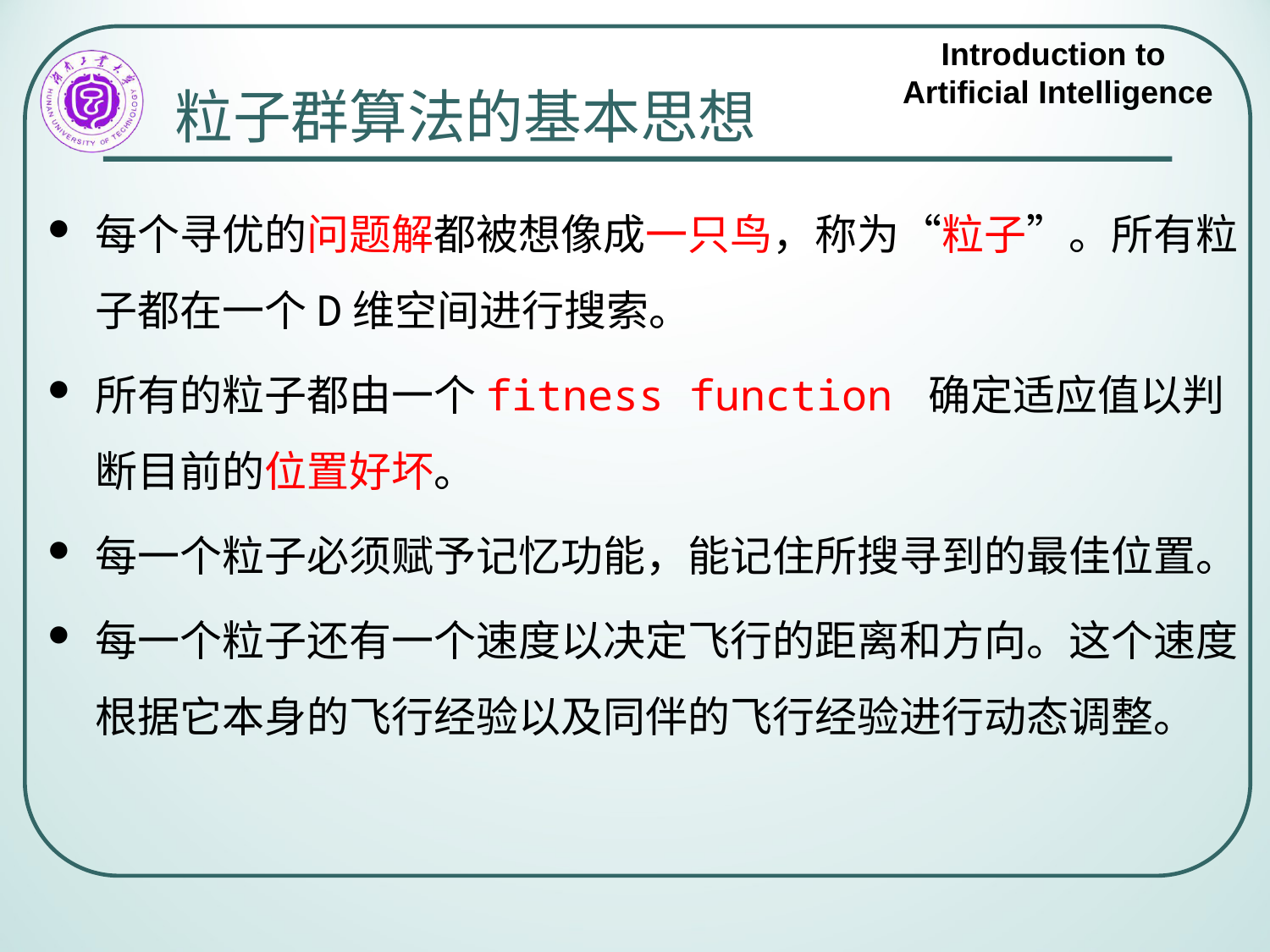

# 粒子群算法的基本思想
每个寻优的问题解都被想像成一只鸟，称为“粒子”。所有粒子都在一个D维空间进行搜索。
所有的粒子都由一个fitness function 确定适应值以判断目前的位置好坏。
每一个粒子必须赋予记忆功能，能记住所搜寻到的最佳位置。
每一个粒子还有一个速度以决定飞行的距离和方向。这个速度根据它本身的飞行经验以及同伴的飞行经验进行动态调整。